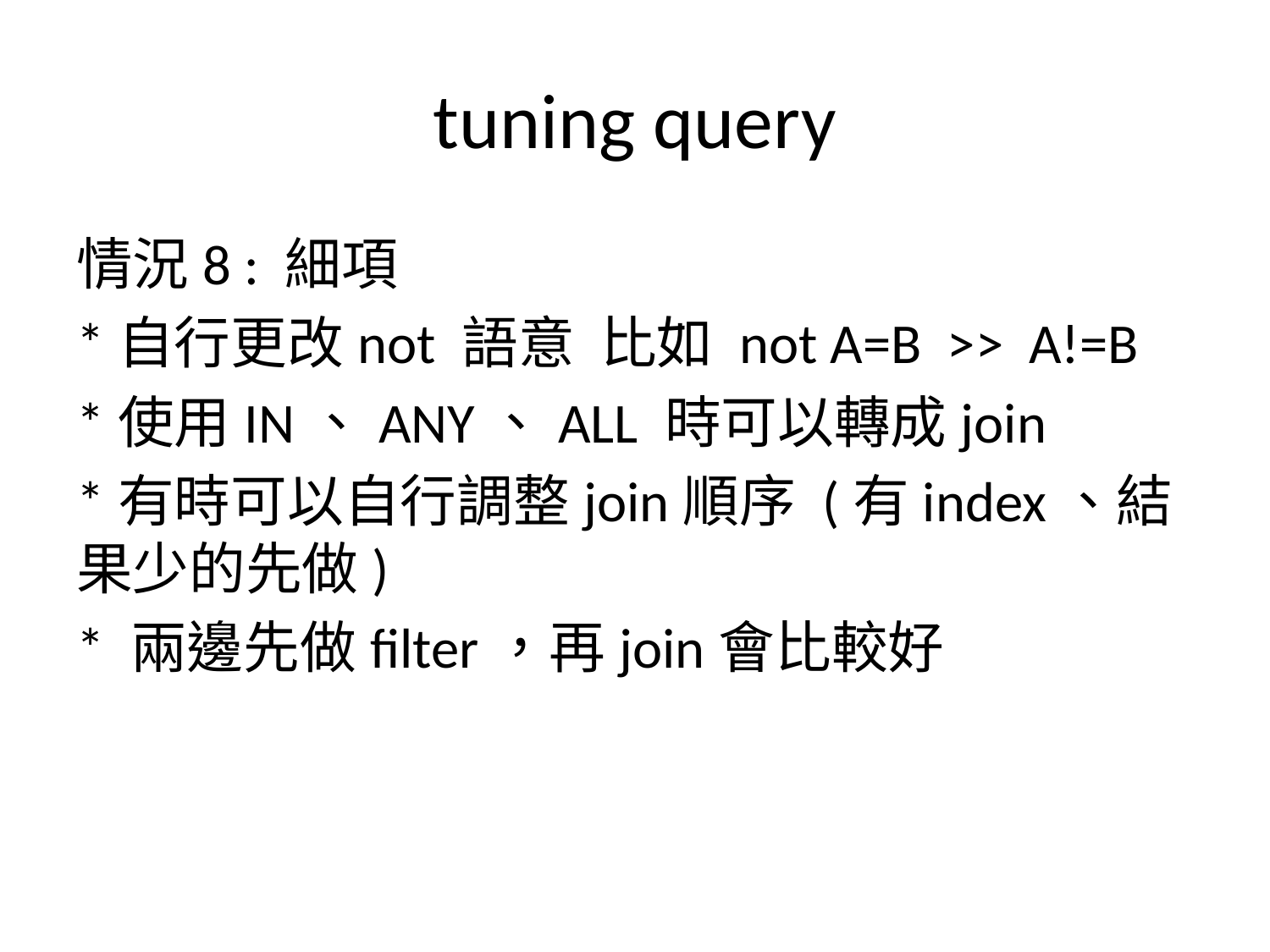

# tuning query
情況8 : 細項
*自行更改not 語意  比如 not A=B  >>  A!=B
*使用IN、ANY、ALL 時可以轉成join
*有時可以自行調整join順序 (有index、結果少的先做)
* 兩邊先做filter，再join會比較好